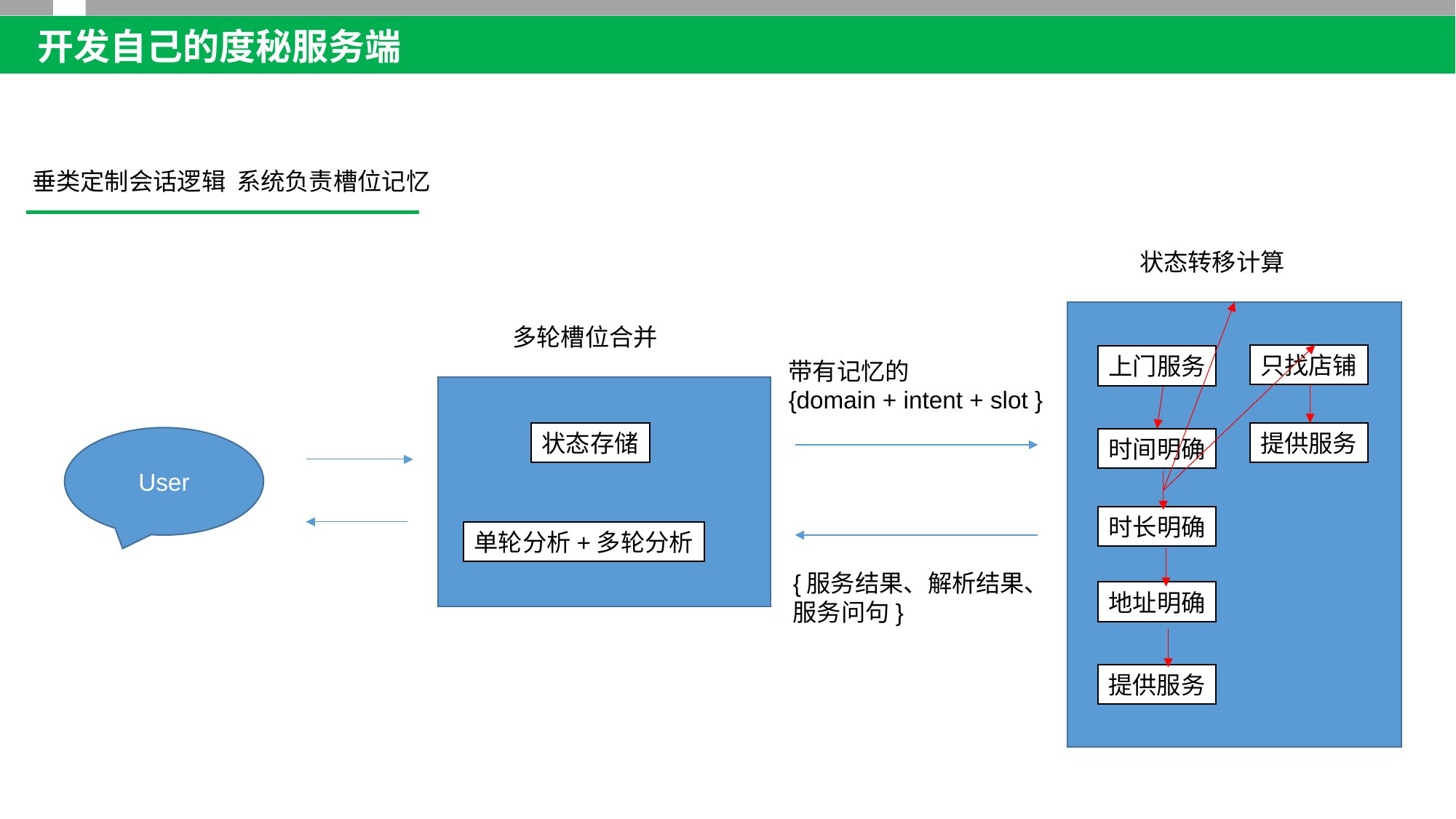

开发自己的度秘服务端
垂类定制会话逻辑  系统负责槽位记忆
状态转移计算

多轮槽位合并
只找店铺
上门服务
带有记忆的
{domain + intent + slot }

状态存储
单轮分析+多轮分析

提供服务
User
时间明确
时长明确
{服务结果、解析结果、
服务问句}
地址明确
提供服务